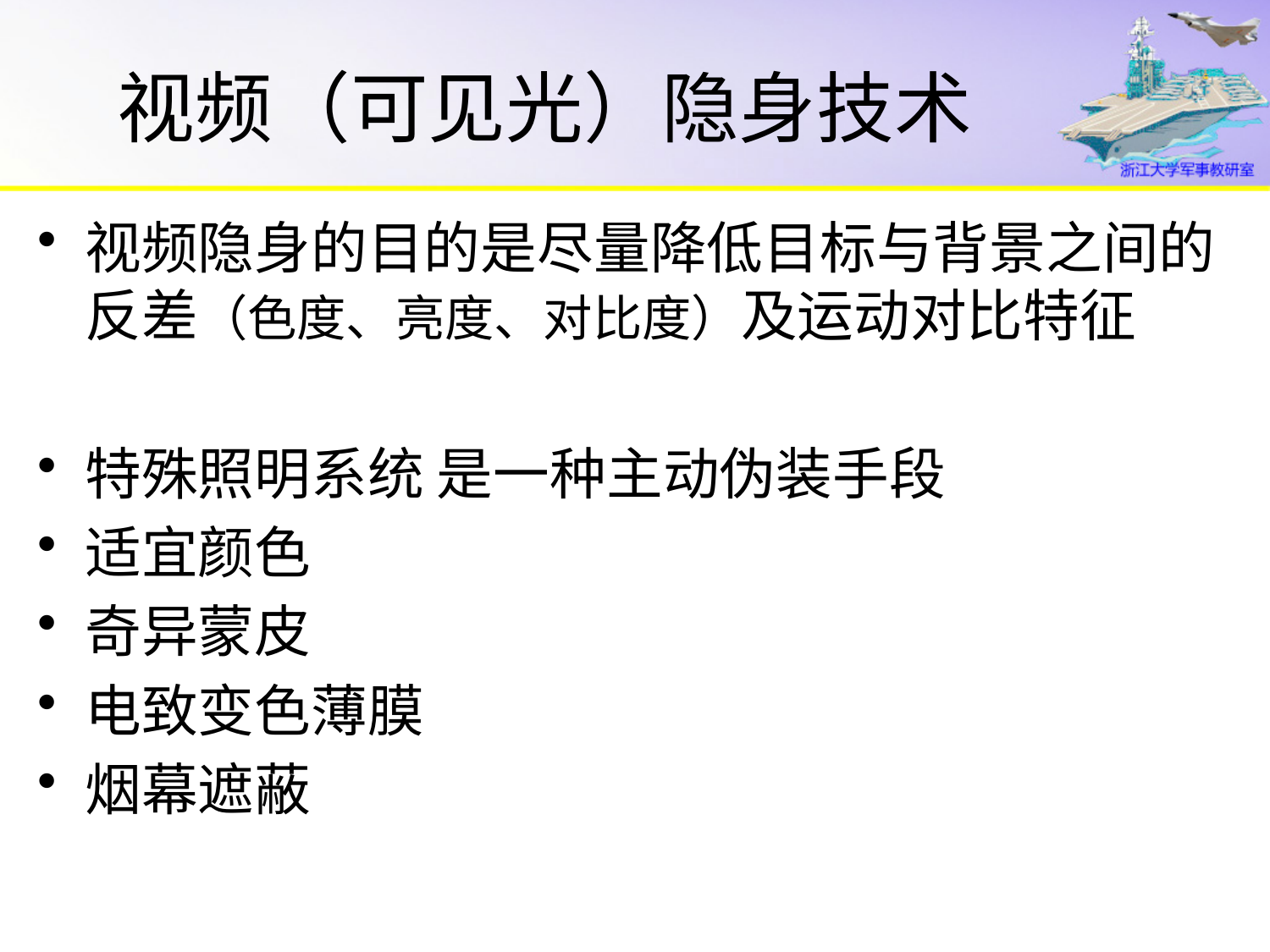

# 视频（可见光）隐身技术
视频隐身的目的是尽量降低目标与背景之间的反差（色度、亮度、对比度）及运动对比特征

特殊照明系统 是一种主动伪装手段
适宜颜色
奇异蒙皮
电致变色薄膜
烟幕遮蔽